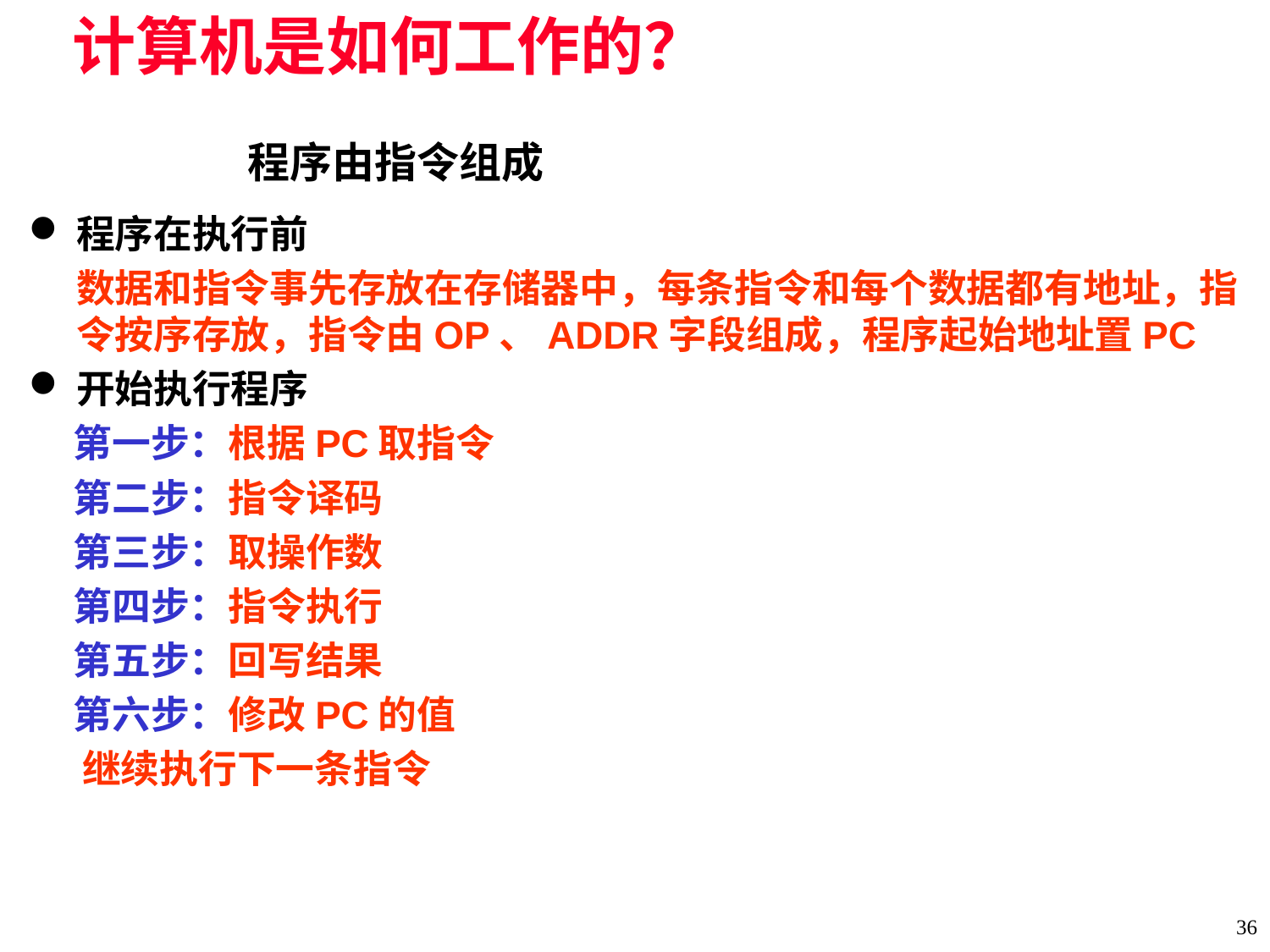

# 计算机是如何工作的？
程序由指令组成
程序在执行前
	数据和指令事先存放在存储器中，每条指令和每个数据都有地址，指令按序存放，指令由OP、ADDR字段组成，程序起始地址置PC
开始执行程序
    第一步：根据PC取指令
    第二步：指令译码
    第三步：取操作数
    第四步：指令执行
    第五步：回写结果
    第六步：修改PC的值
     继续执行下一条指令
36